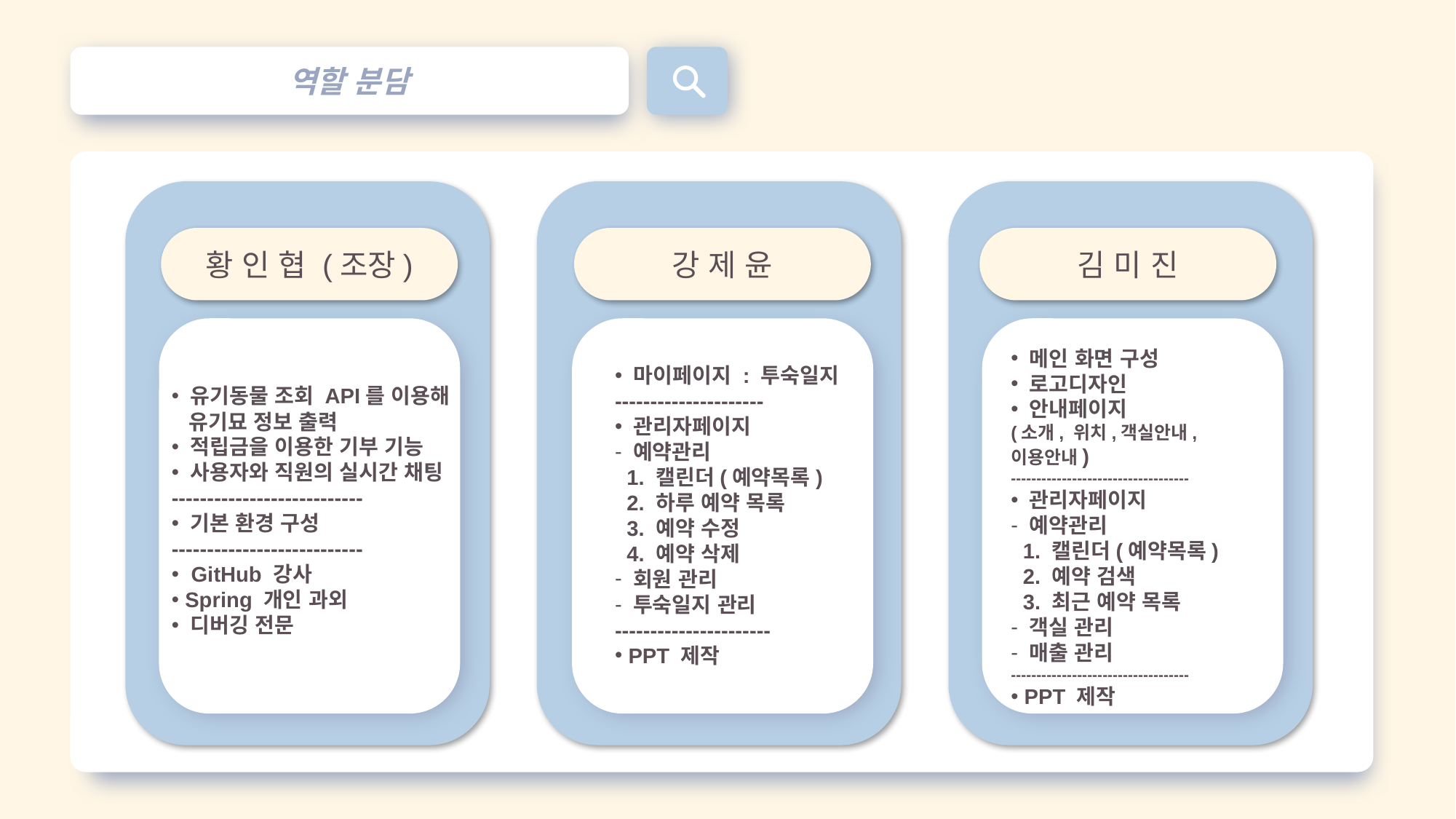

역할 분담

황 인 협 (조장)
강 제 윤
김 미 진

 메인 화면 구성
 로고디자인
 안내페이지
(소개, 위치,객실안내, 이용안내)
-----------------------------------
 관리자페이지
 예약관리
  1. 캘린더(예약목록)
  2. 예약 검색
  3. 최근 예약 목록
 객실 관리
 매출 관리
-----------------------------------
 PPT 제작
 마이페이지 : 투숙일지
---------------------
 관리자페이지
 예약관리
  1. 캘린더(예약목록)
  2. 하루 예약 목록
  3. 예약 수정
  4. 예약 삭제
 회원 관리
 투숙일지 관리
----------------------
 PPT 제작
 유기동물 조회 API를 이용해
  유기묘 정보 출력
 적립금을 이용한 기부 기능
 사용자와 직원의 실시간 채팅
---------------------------
 기본 환경 구성
---------------------------
  GitHub 강사
 Spring 개인 과외
 디버깅 전문